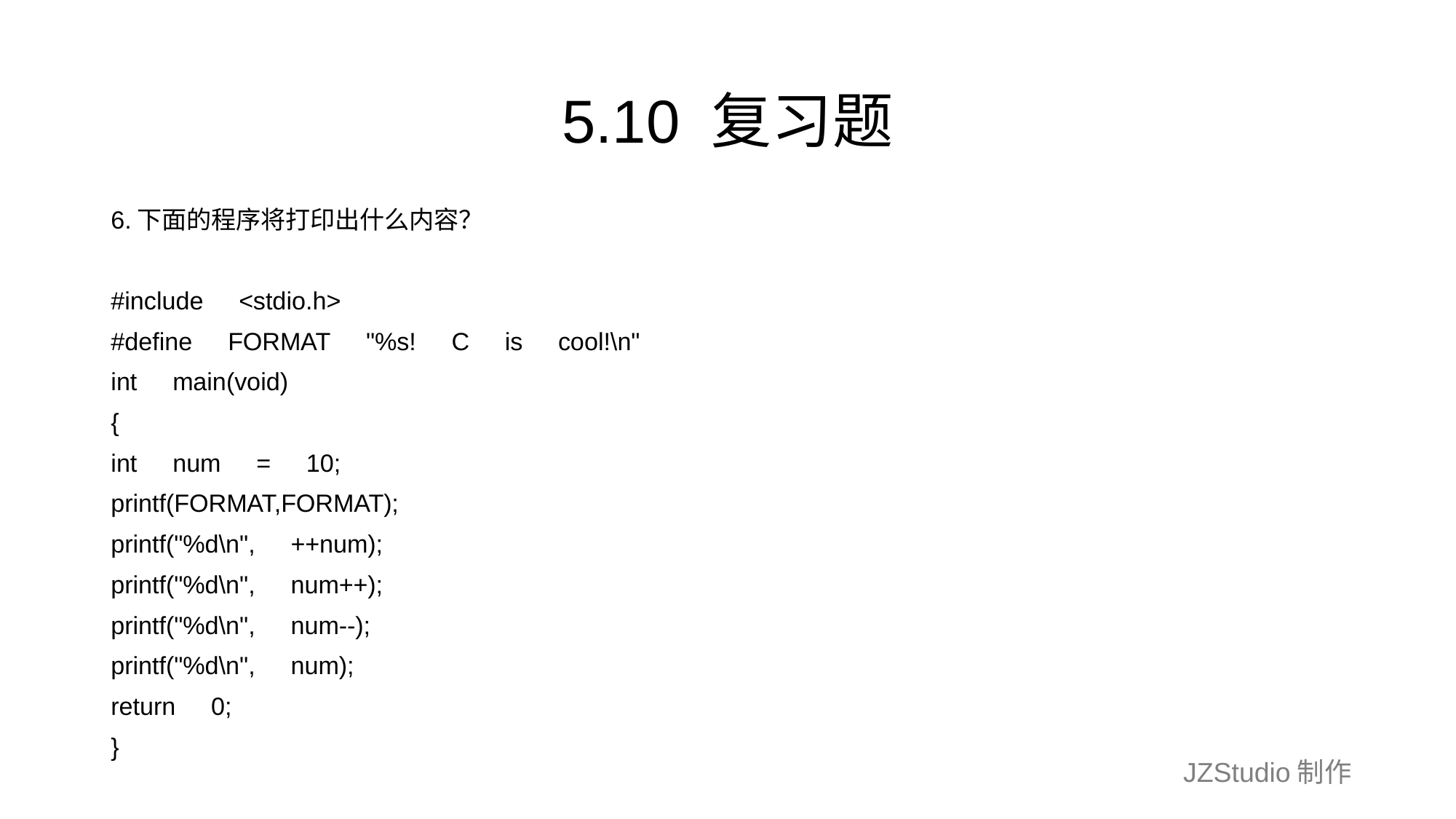

# 5.10 复习题
6.下面的程序将打印出什么内容？

#include　<stdio.h>
#define　FORMAT　"%s!　C　is　cool!\n"
int　main(void)
{
int　num　=　10;
printf(FORMAT,FORMAT);
printf("%d\n",　++num);
printf("%d\n",　num++);
printf("%d\n",　num--);
printf("%d\n",　num);
return　0;
}